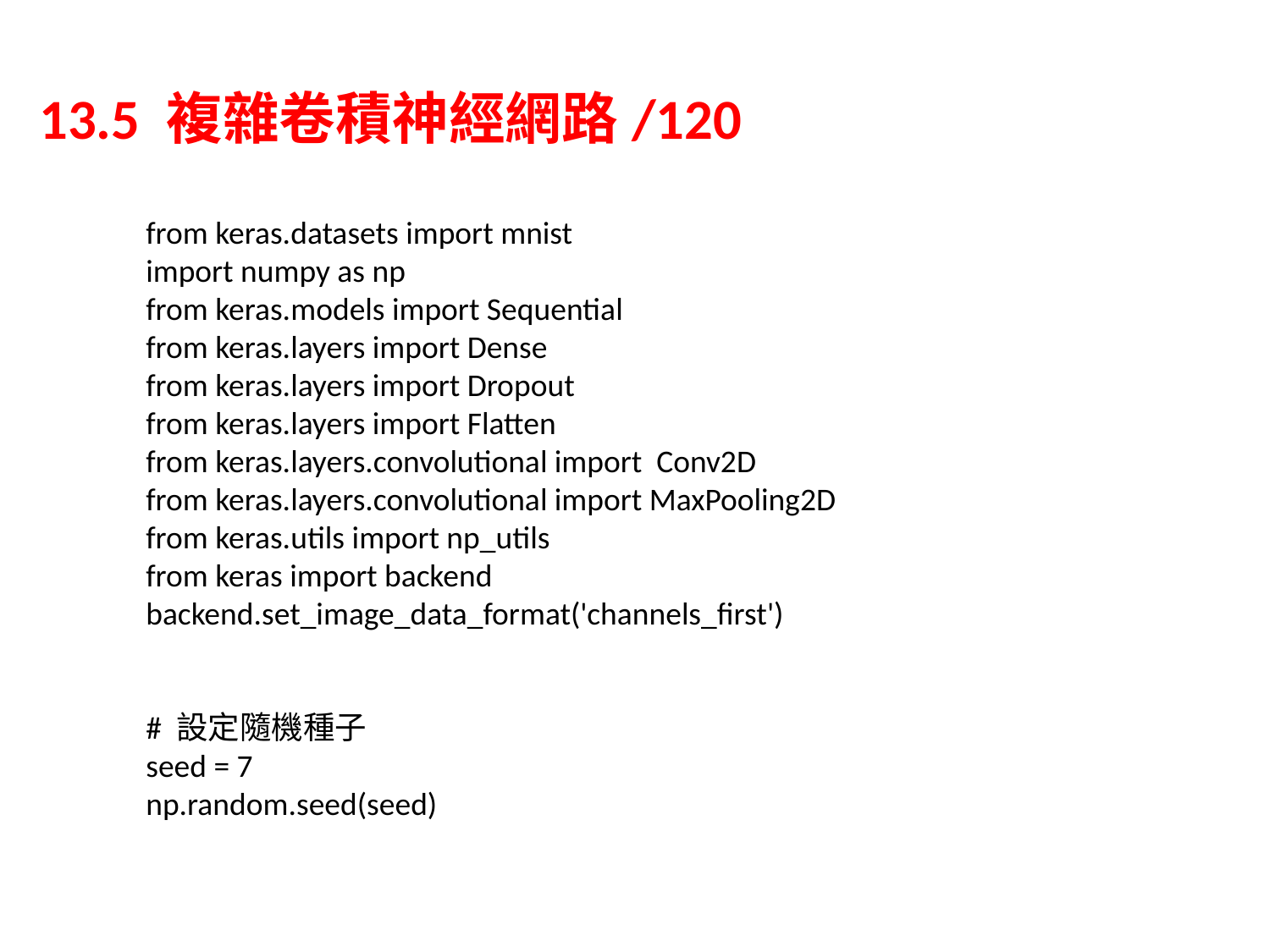

13.5 複雜卷積神經網路/120
from keras.datasets import mnist
import numpy as np
from keras.models import Sequential
from keras.layers import Dense
from keras.layers import Dropout
from keras.layers import Flatten
from keras.layers.convolutional import  Conv2D
from keras.layers.convolutional import MaxPooling2D
from keras.utils import np_utils
from keras import backend
backend.set_image_data_format('channels_first')

# 設定隨機種子
seed = 7
np.random.seed(seed)